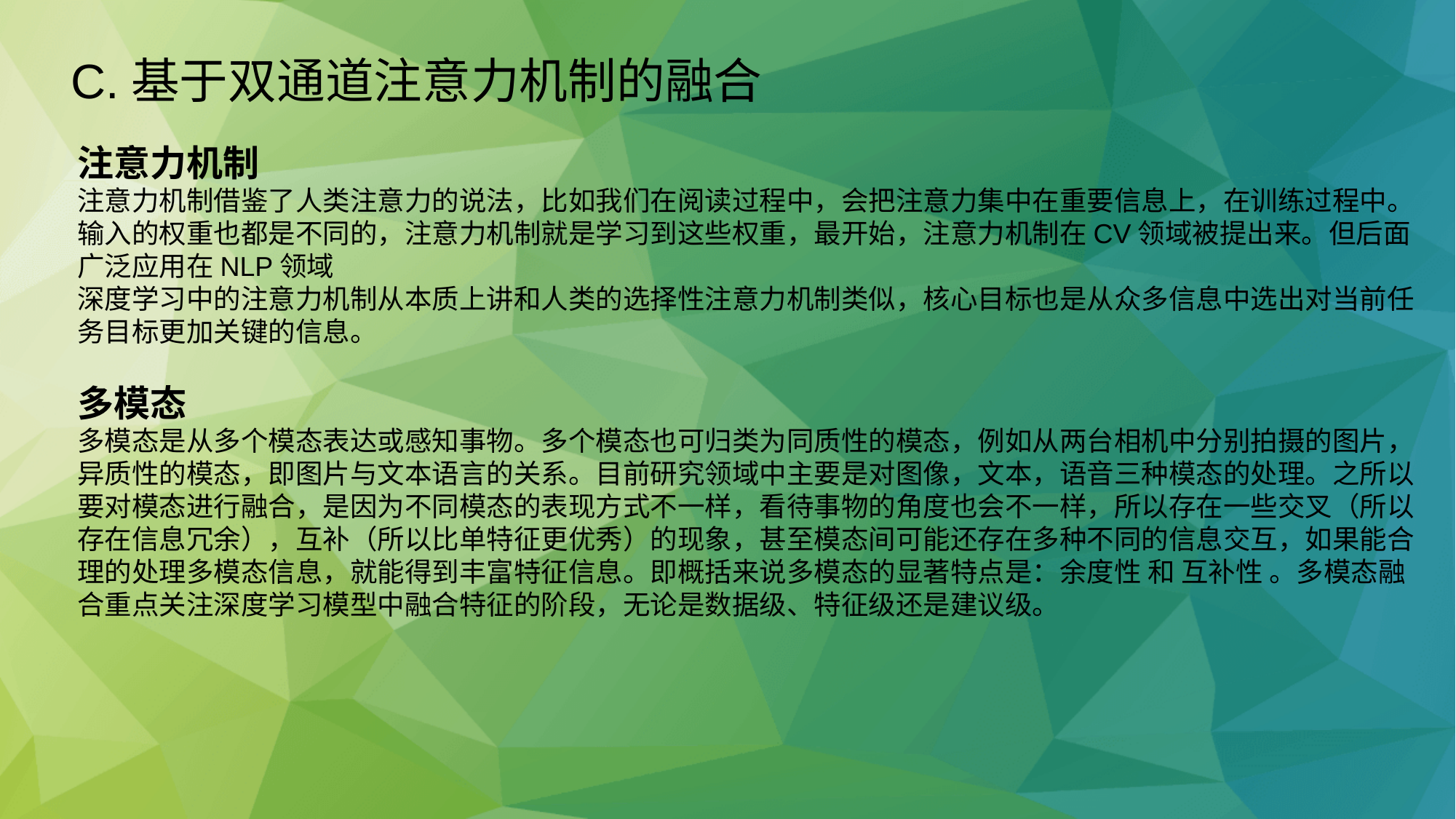

C.基于双通道注意力机制的融合
注意力机制
注意力机制借鉴了人类注意力的说法，比如我们在阅读过程中，会把注意力集中在重要信息上，在训练过程中。输入的权重也都是不同的，注意力机制就是学习到这些权重，最开始，注意力机制在CV领域被提出来。但后面广泛应用在NLP领域
深度学习中的注意力机制从本质上讲和人类的选择性注意力机制类似，核心目标也是从众多信息中选出对当前任务目标更加关键的信息。

多模态
多模态是从多个模态表达或感知事物。多个模态也可归类为同质性的模态，例如从两台相机中分别拍摄的图片，异质性的模态，即图片与文本语言的关系。目前研究领域中主要是对图像，文本，语音三种模态的处理。之所以要对模态进行融合，是因为不同模态的表现方式不一样，看待事物的角度也会不一样，所以存在一些交叉（所以存在信息冗余），互补（所以比单特征更优秀）的现象，甚至模态间可能还存在多种不同的信息交互，如果能合理的处理多模态信息，就能得到丰富特征信息。即概括来说多模态的显著特点是：余度性 和 互补性 。多模态融合重点关注深度学习模型中融合特征的阶段，无论是数据级、特征级还是建议级。